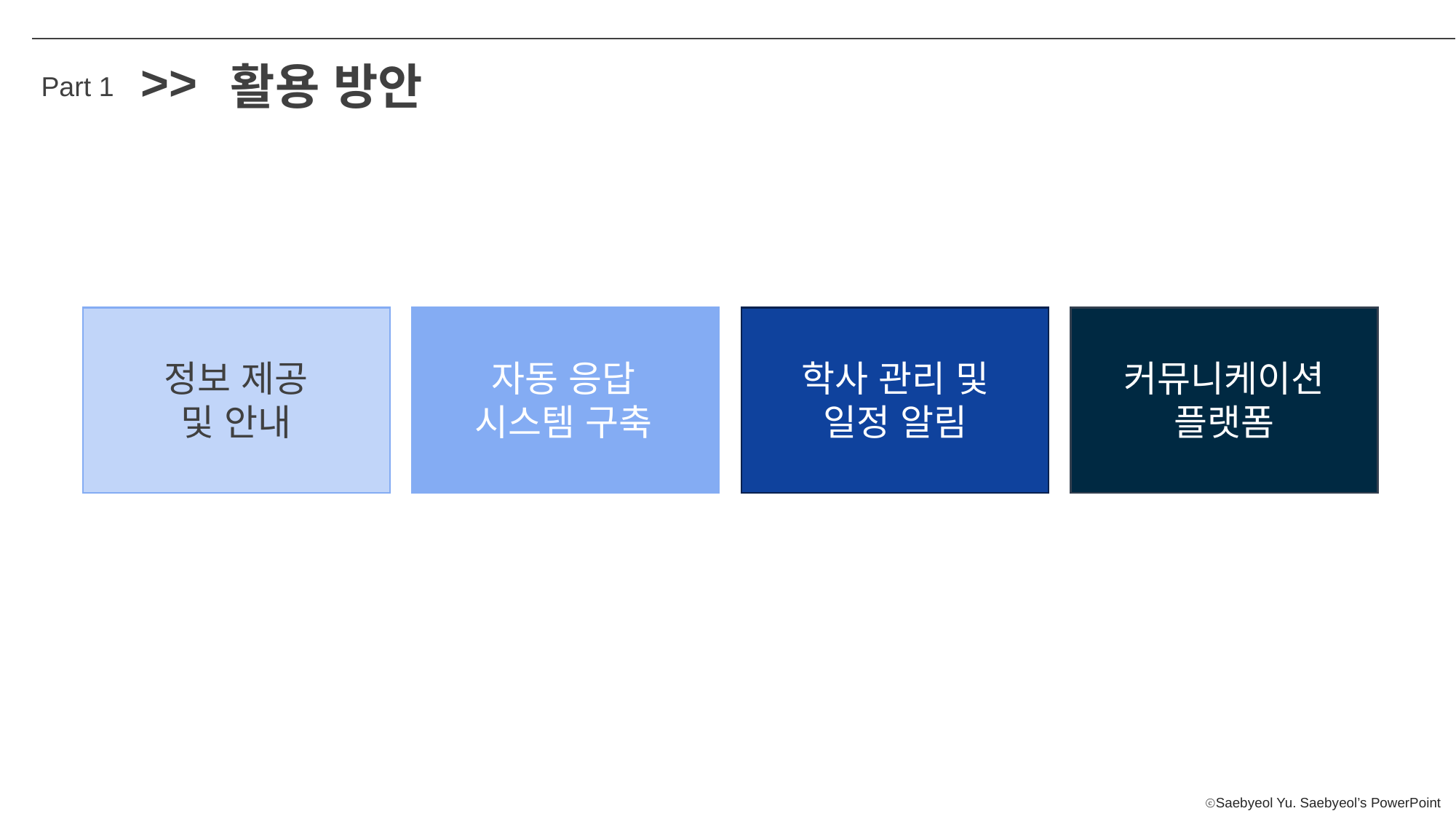

>>
활용 방안
Part 1

커뮤니케이션 플랫폼
학사 관리 및 일정 알림
정보 제공 및 안내
자동 응답 시스템 구축